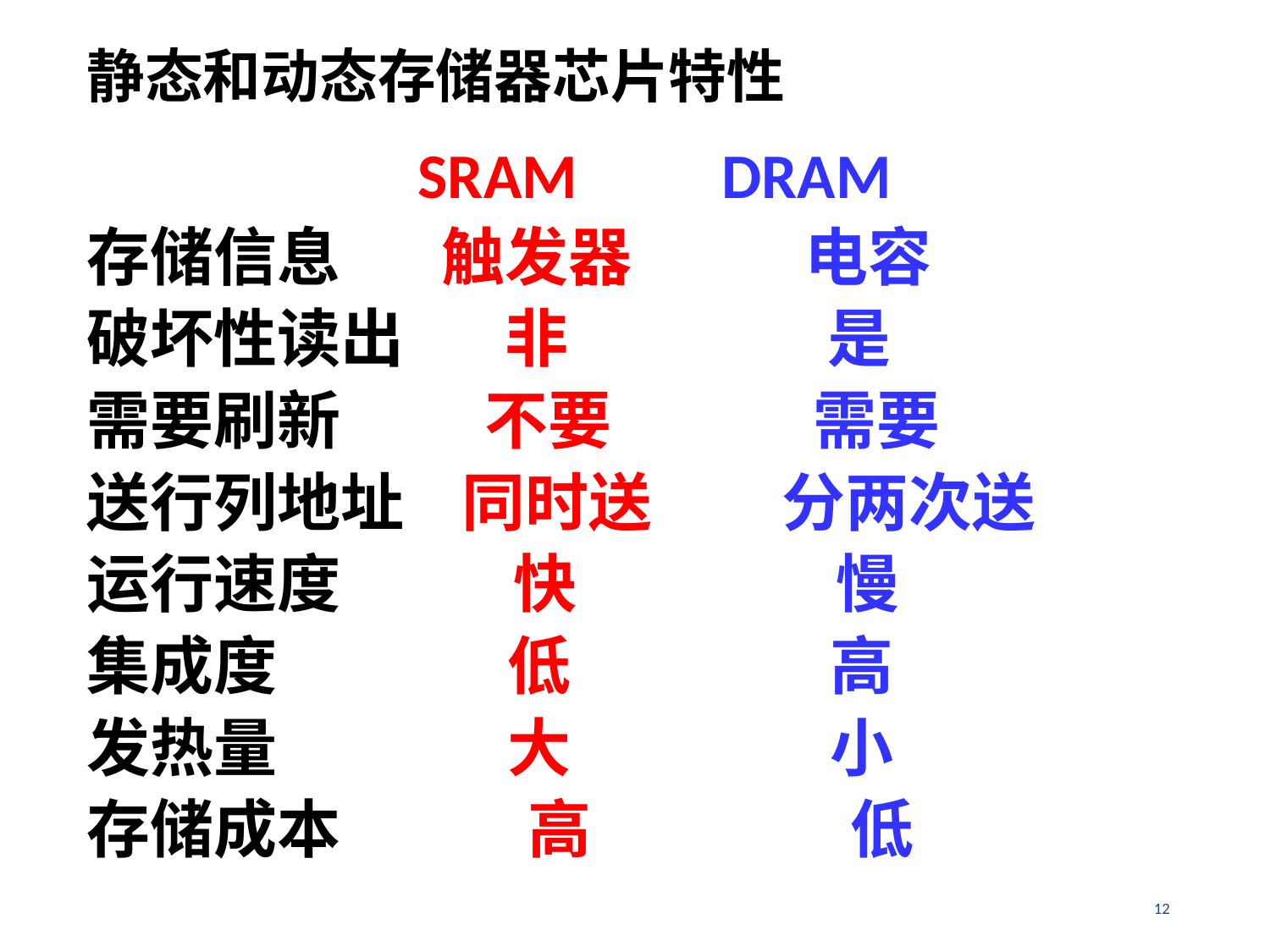

# 静态和动态存储器芯片特性
                       SRAM          DRAM
存储信息       触发器            电容
破坏性读出       非                  是
需要刷新          不要              需要
送行列地址    同时送         分两次送
运行速度            快                  慢
集成度                低                  高
发热量                大                  小
存储成本             高                  低
12